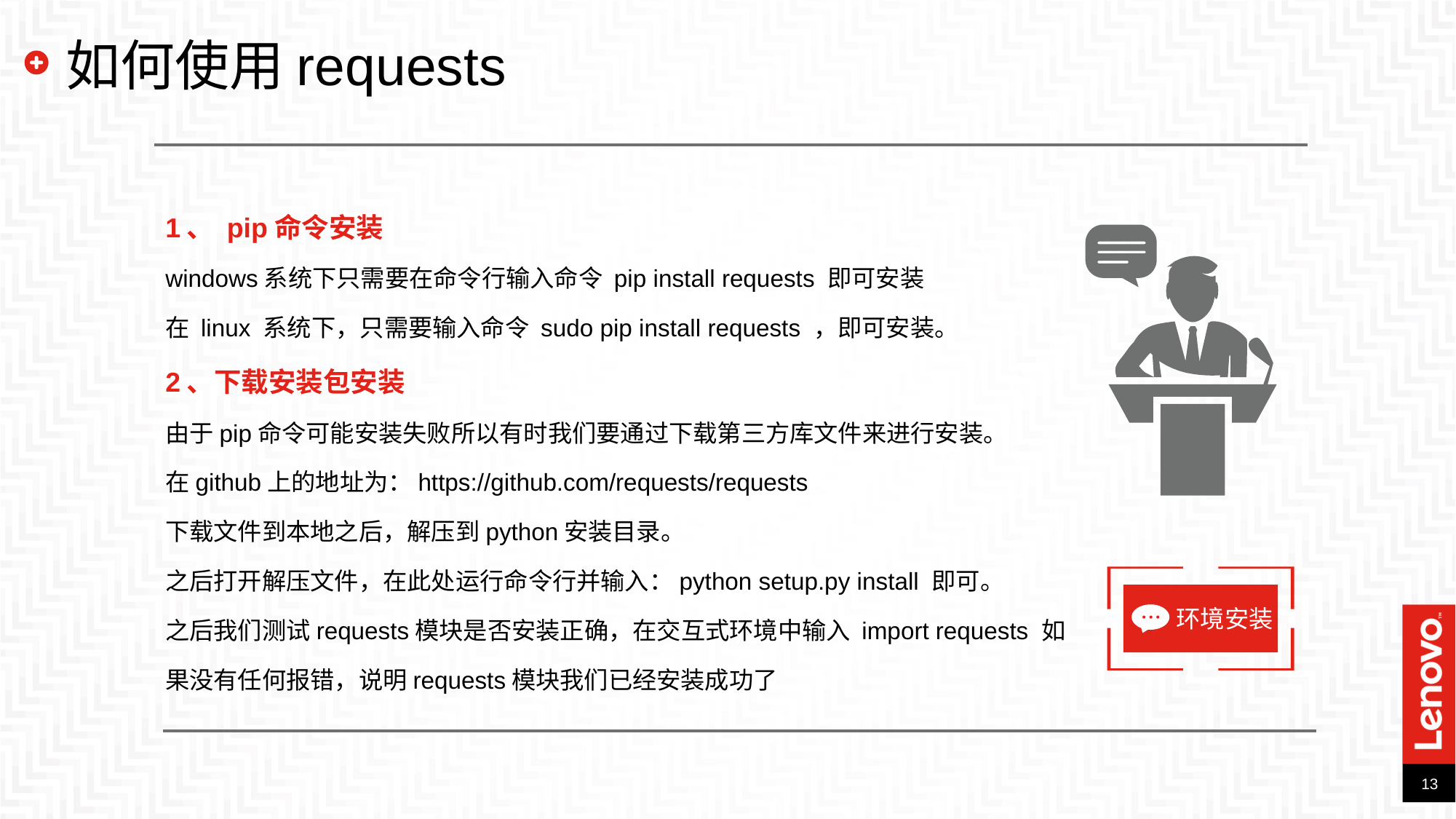

# 如何使用requests
1、 pip命令安装
windows系统下只需要在命令行输入命令 pip install requests 即可安装
在 linux 系统下，只需要输入命令 sudo pip install requests ，即可安装。
2、下载安装包安装
由于pip命令可能安装失败所以有时我们要通过下载第三方库文件来进行安装。
在github上的地址为：https://github.com/requests/requests
下载文件到本地之后，解压到python安装目录。
之后打开解压文件，在此处运行命令行并输入：python setup.py install 即可。
之后我们测试requests模块是否安装正确，在交互式环境中输入 import requests 如果没有任何报错，说明requests模块我们已经安装成功了

环境安装